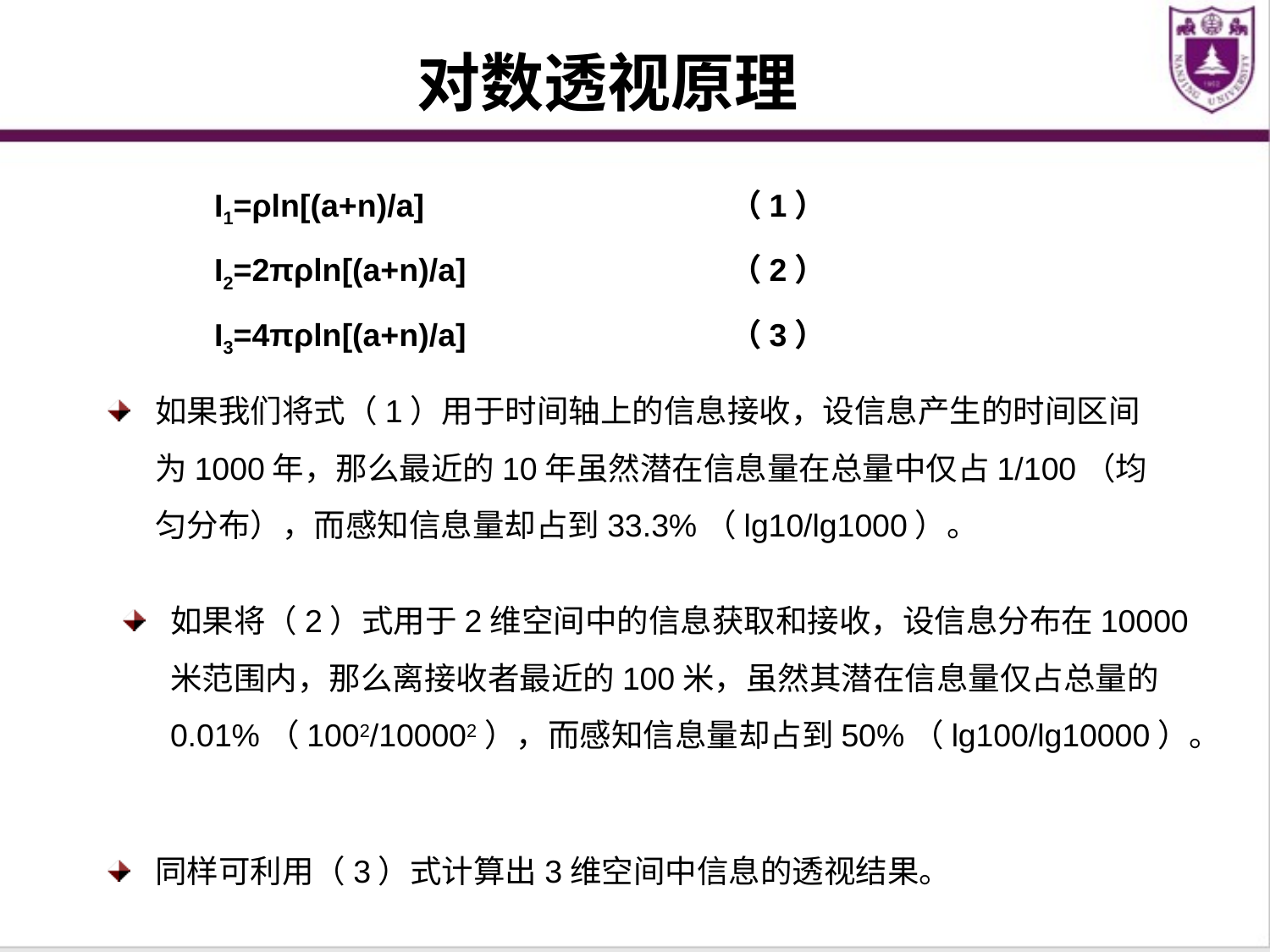

# 对数透视原理
            I1=ρln[(a+n)/a]		            （1）
            I2=2πρln[(a+n)/a]		            （2）
            I3=4πρln[(a+n)/a]		            （3）
如果我们将式（1）用于时间轴上的信息接收，设信息产生的时间区间为1000年，那么最近的10年虽然潜在信息量在总量中仅占1/100（均匀分布），而感知信息量却占到33.3%（lg10/lg1000）。
如果将（2）式用于2维空间中的信息获取和接收，设信息分布在10000米范围内，那么离接收者最近的100米，虽然其潜在信息量仅占总量的0.01%（1002/100002），而感知信息量却占到50%（lg100/lg10000）。
同样可利用（3）式计算出3维空间中信息的透视结果。